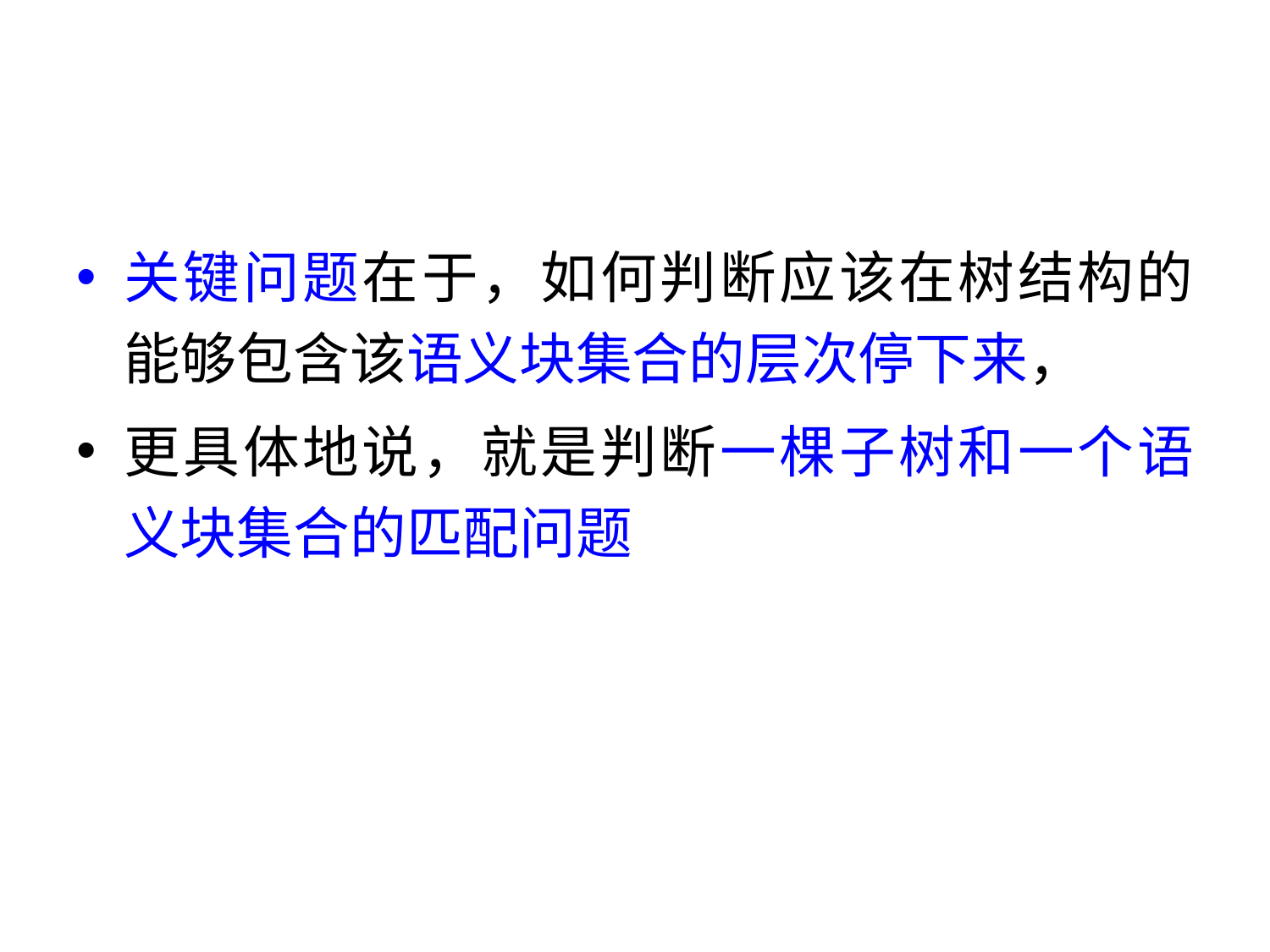

#
关键问题在于，如何判断应该在树结构的能够包含该语义块集合的层次停下来，
更具体地说，就是判断一棵子树和一个语义块集合的匹配问题